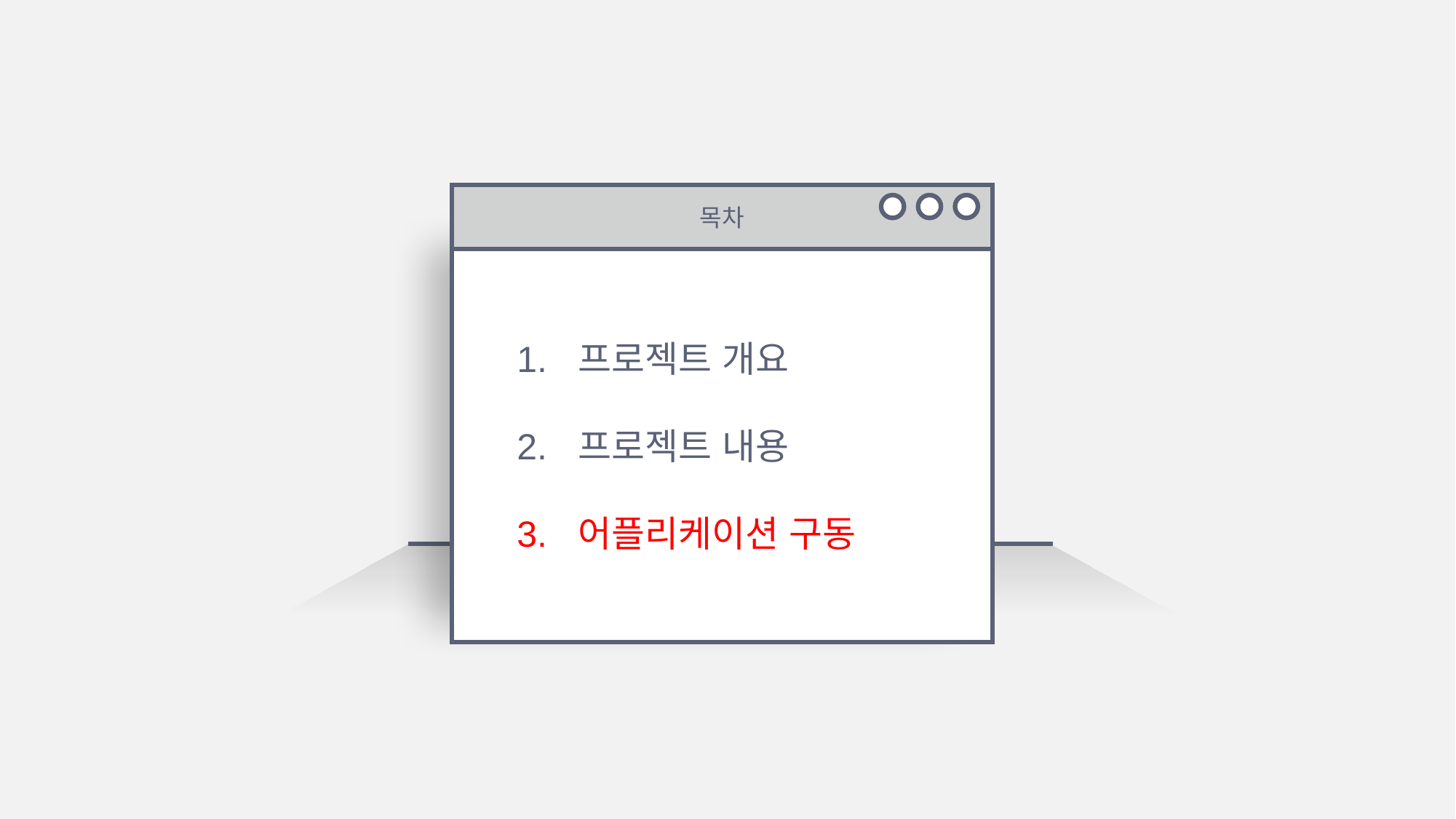

목차

프로젝트 개요

프로젝트 내용

어플리케이션 구동